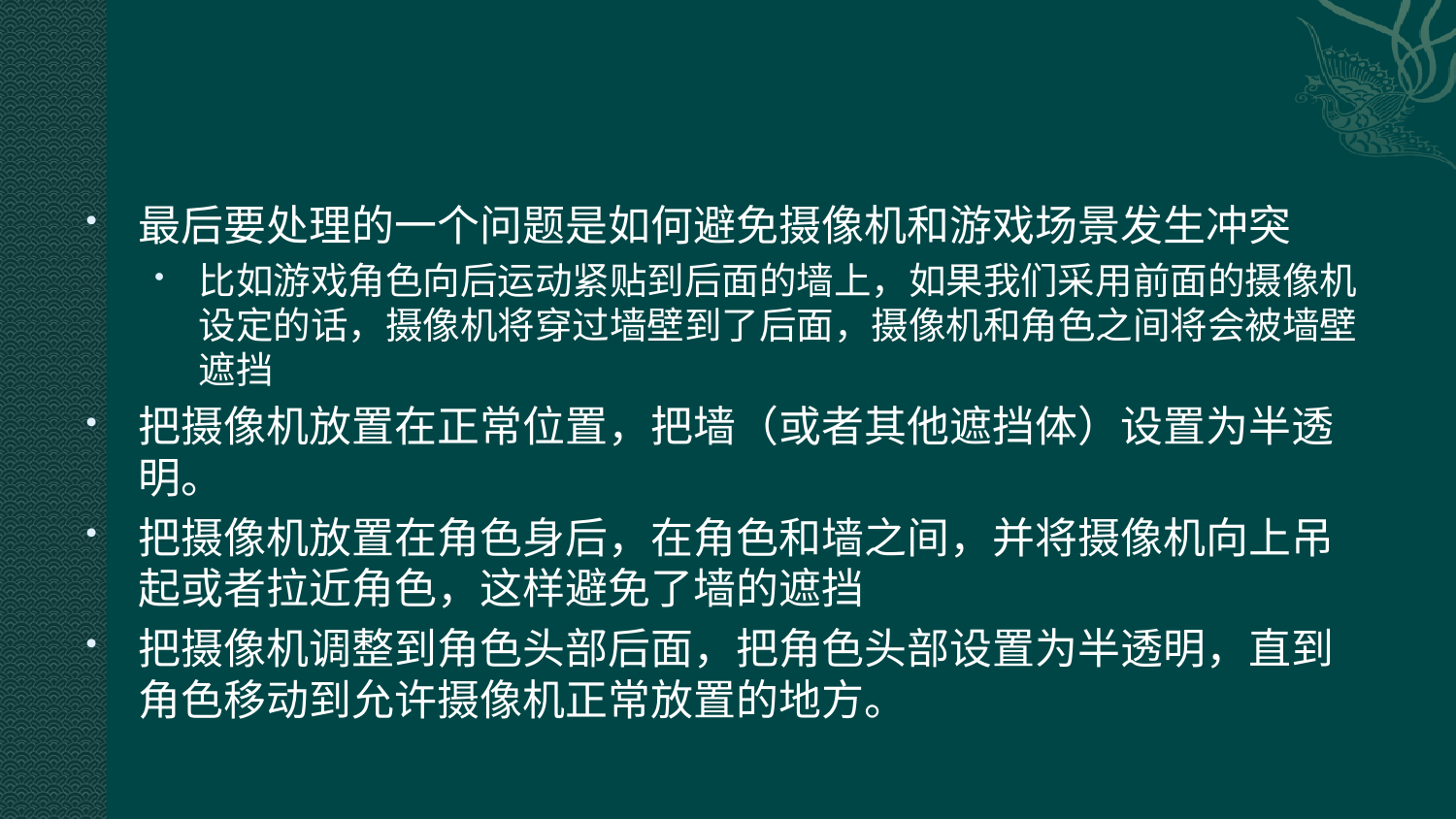

#
最后要处理的一个问题是如何避免摄像机和游戏场景发生冲突
比如游戏角色向后运动紧贴到后面的墙上，如果我们采用前面的摄像机设定的话，摄像机将穿过墙壁到了后面，摄像机和角色之间将会被墙壁遮挡
把摄像机放置在正常位置，把墙（或者其他遮挡体）设置为半透明。
把摄像机放置在角色身后，在角色和墙之间，并将摄像机向上吊起或者拉近角色，这样避免了墙的遮挡
把摄像机调整到角色头部后面，把角色头部设置为半透明，直到角色移动到允许摄像机正常放置的地方。